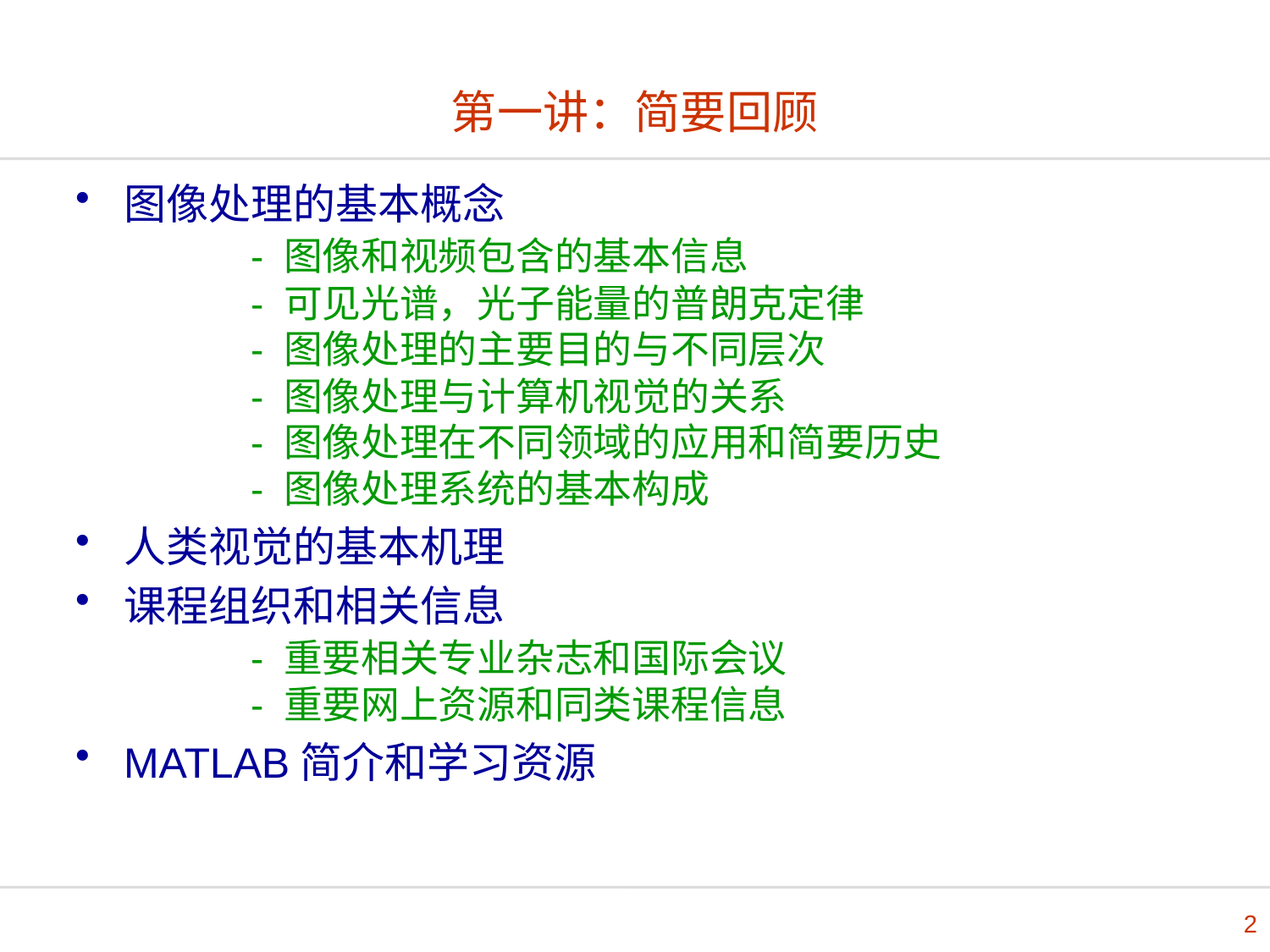

# 第一讲：简要回顾
图像处理的基本概念
	- 图像和视频包含的基本信息
	- 可见光谱，光子能量的普朗克定律
	- 图像处理的主要目的与不同层次
	- 图像处理与计算机视觉的关系
	- 图像处理在不同领域的应用和简要历史
	- 图像处理系统的基本构成
人类视觉的基本机理
课程组织和相关信息
	- 重要相关专业杂志和国际会议
	- 重要网上资源和同类课程信息
MATLAB简介和学习资源
2